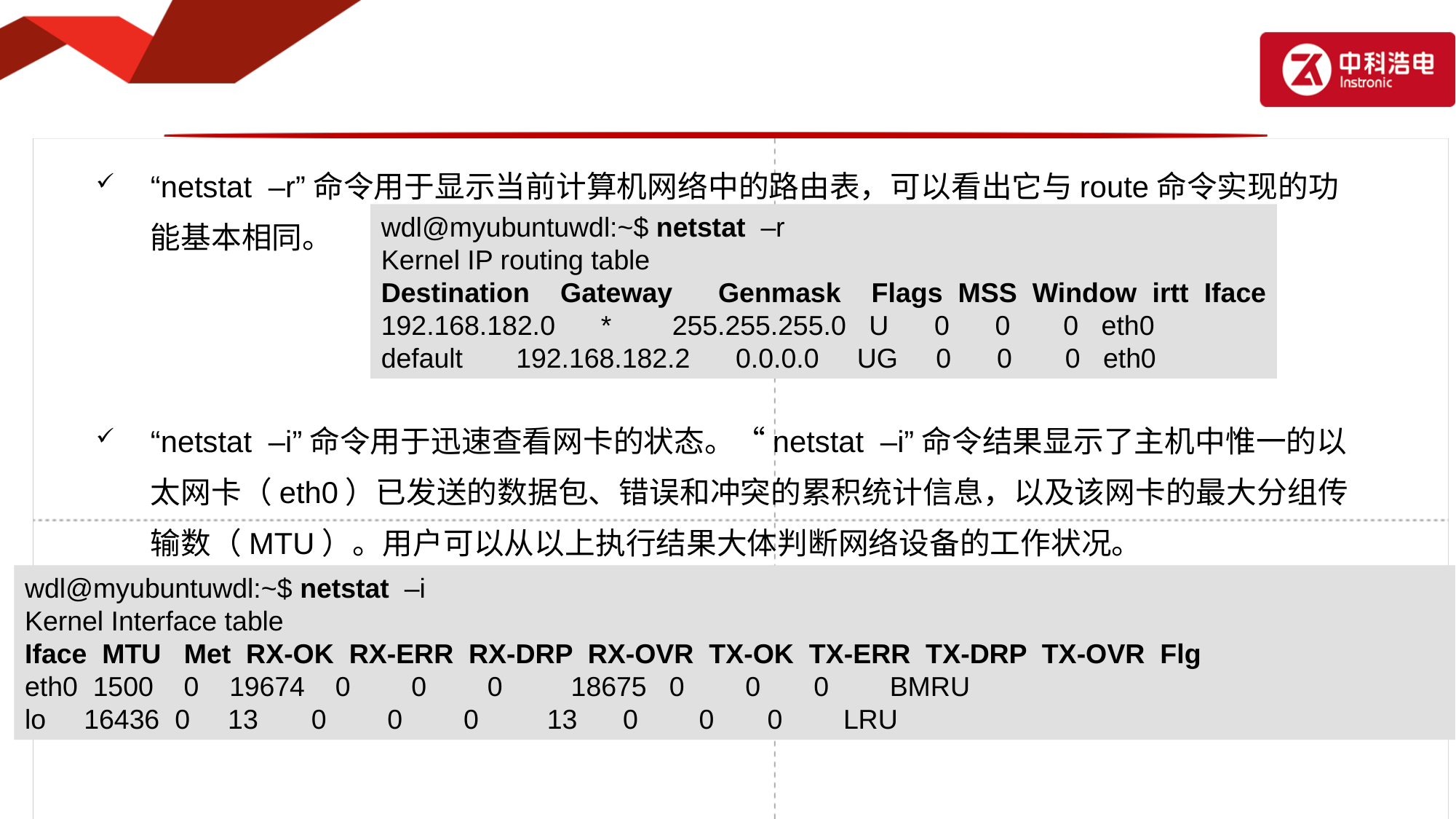

#
“netstat  –r”命令用于显示当前计算机网络中的路由表，可以看出它与route命令实现的功能基本相同。

“netstat  –i”命令用于迅速查看网卡的状态。“netstat  –i”命令结果显示了主机中惟一的以太网卡（eth0）已发送的数据包、错误和冲突的累积统计信息，以及该网卡的最大分组传输数（MTU）。用户可以从以上执行结果大体判断网络设备的工作状况。
wdl@myubuntuwdl:~$ netstat  –r
Kernel IP routing table
Destination    Gateway      Genmask    Flags  MSS  Window  irtt  Iface
192.168.182.0      *        255.255.255.0   U      0      0       0   eth0
default       192.168.182.2      0.0.0.0     UG     0      0       0   eth0
wdl@myubuntuwdl:~$ netstat  –i
Kernel Interface table
Iface  MTU   Met  RX-OK  RX-ERR  RX-DRP  RX-OVR  TX-OK  TX-ERR  TX-DRP  TX-OVR  Flg
eth0  1500    0    19674    0        0        0         18675   0        0       0        BMRU
lo     16436  0     13       0        0        0         13      0        0       0        LRU